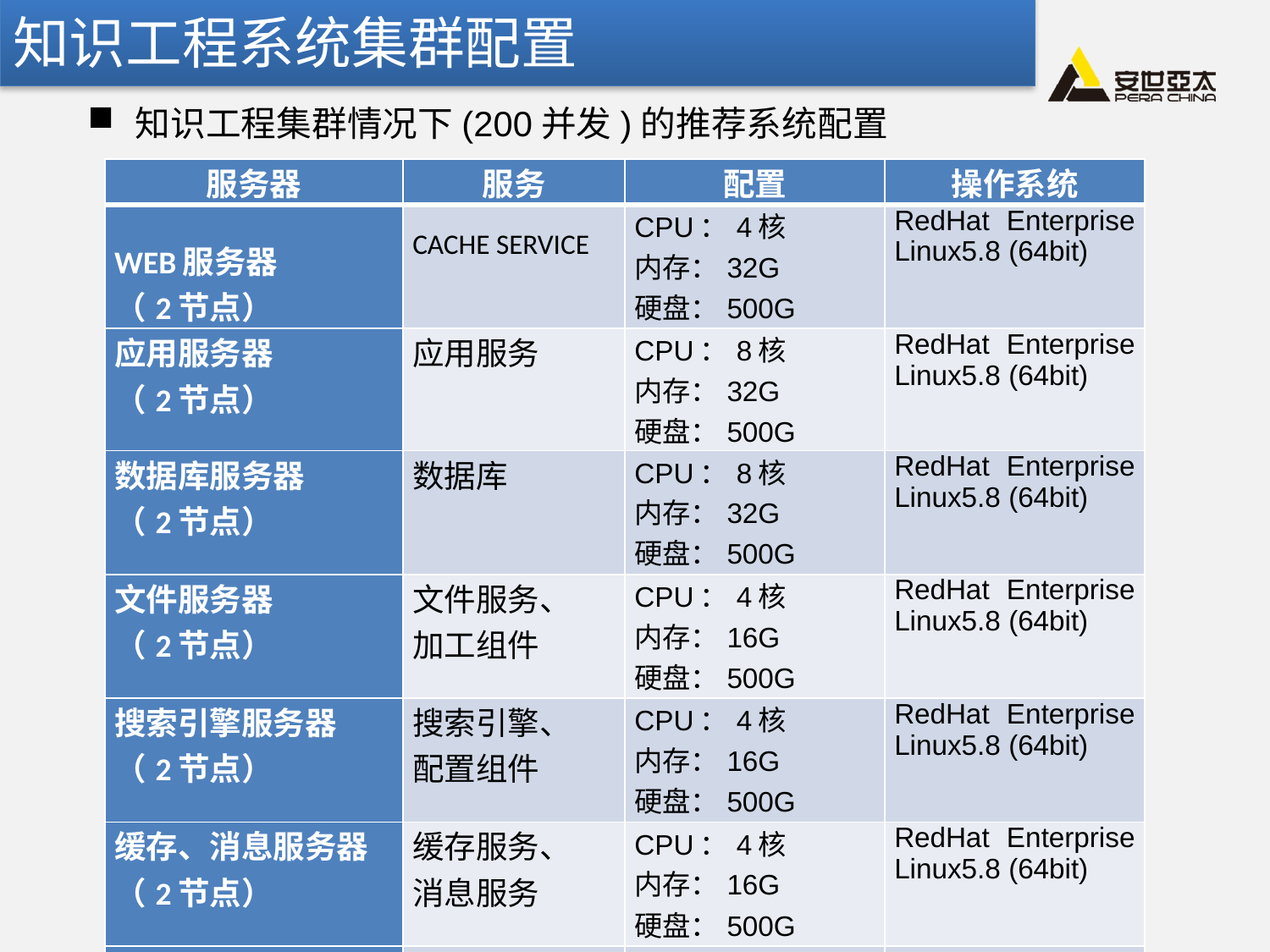

知识工程系统集群配置
知识工程集群情况下(200并发)的推荐系统配置

| 服务器 | 服务 | 配置 | 操作系统 |
| --- | --- | --- | --- |
| WEB服务器 （2节点） | CACHE SERVICE | CPU：4核 内存：32G 硬盘：500G | RedHat Enterprise Linux5.8 (64bit) |
| 应用服务器 （2节点） | 应用服务 | CPU：8核 内存：32G 硬盘：500G | RedHat Enterprise Linux5.8 (64bit) |
| 数据库服务器 （2节点） | 数据库 | CPU：8核 内存：32G 硬盘：500G | RedHat Enterprise Linux5.8 (64bit) |
| 文件服务器 （2节点） | 文件服务、 加工组件 | CPU：4核 内存：16G 硬盘：500G | RedHat Enterprise Linux5.8 (64bit) |
| 搜索引擎服务器 （2节点） | 搜索引擎、 配置组件 | CPU：4核 内存：16G 硬盘：500G | RedHat Enterprise Linux5.8 (64bit) |
| 缓存、消息服务器 （2节点） | 缓存服务、 消息服务 | CPU：4核 内存：16G 硬盘：500G | RedHat Enterprise Linux5.8 (64bit) |
| 存储设备 | 文件存储、 数据存储 | 硬盘：6T |  |